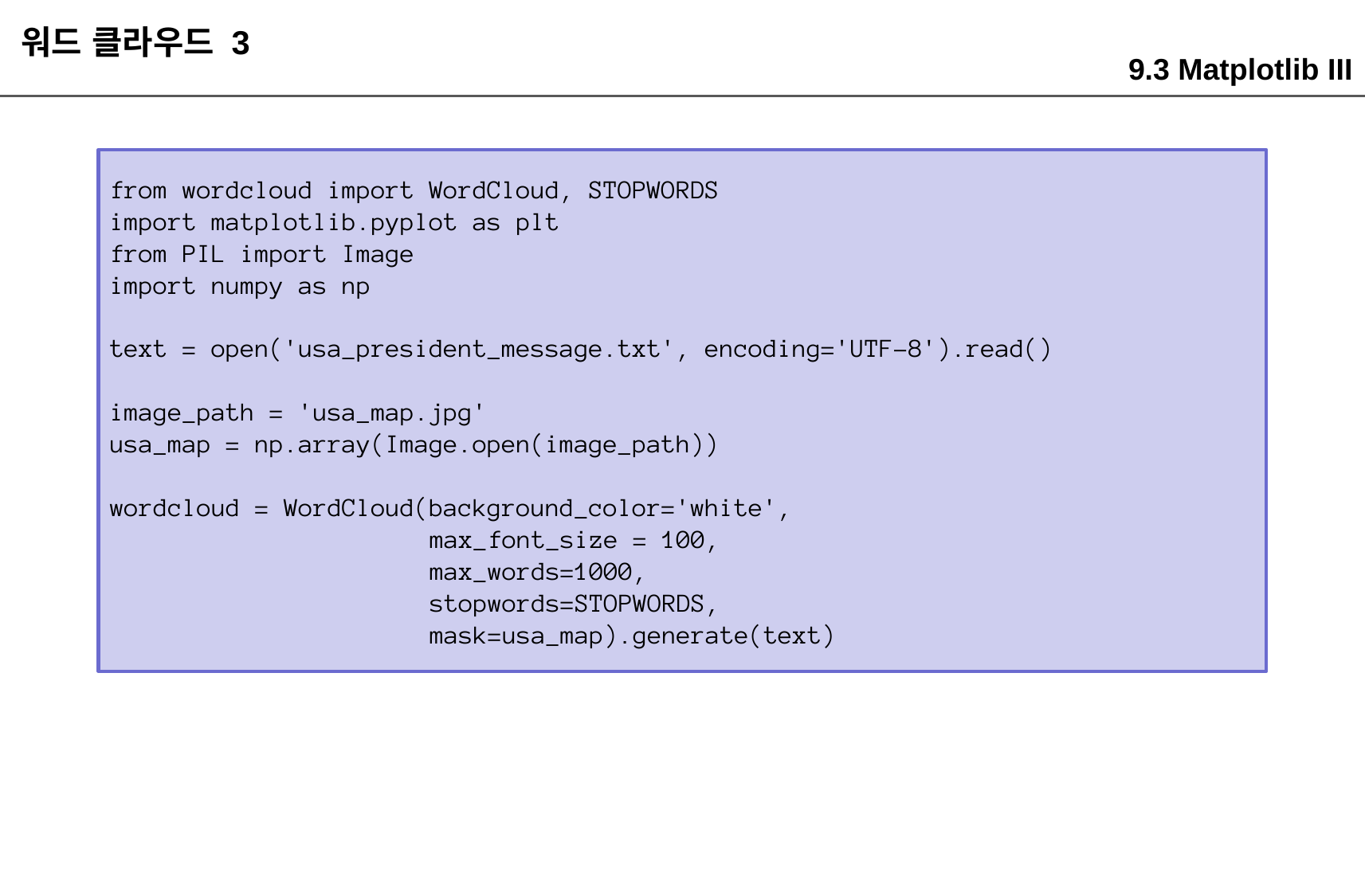

워드 클라우드 3
9.3 Matplotlib III
from wordcloud import WordCloud, STOPWORDS
import matplotlib.pyplot as plt
from PIL import Image
import numpy as np

text = open('usa_president_message.txt', encoding='UTF-8').read()

image_path = 'usa_map.jpg'
usa_map = np.array(Image.open(image_path))

wordcloud = WordCloud(background_color='white',
                      max_font_size = 100,
                      max_words=1000,
                      stopwords=STOPWORDS,
                      mask=usa_map).generate(text)